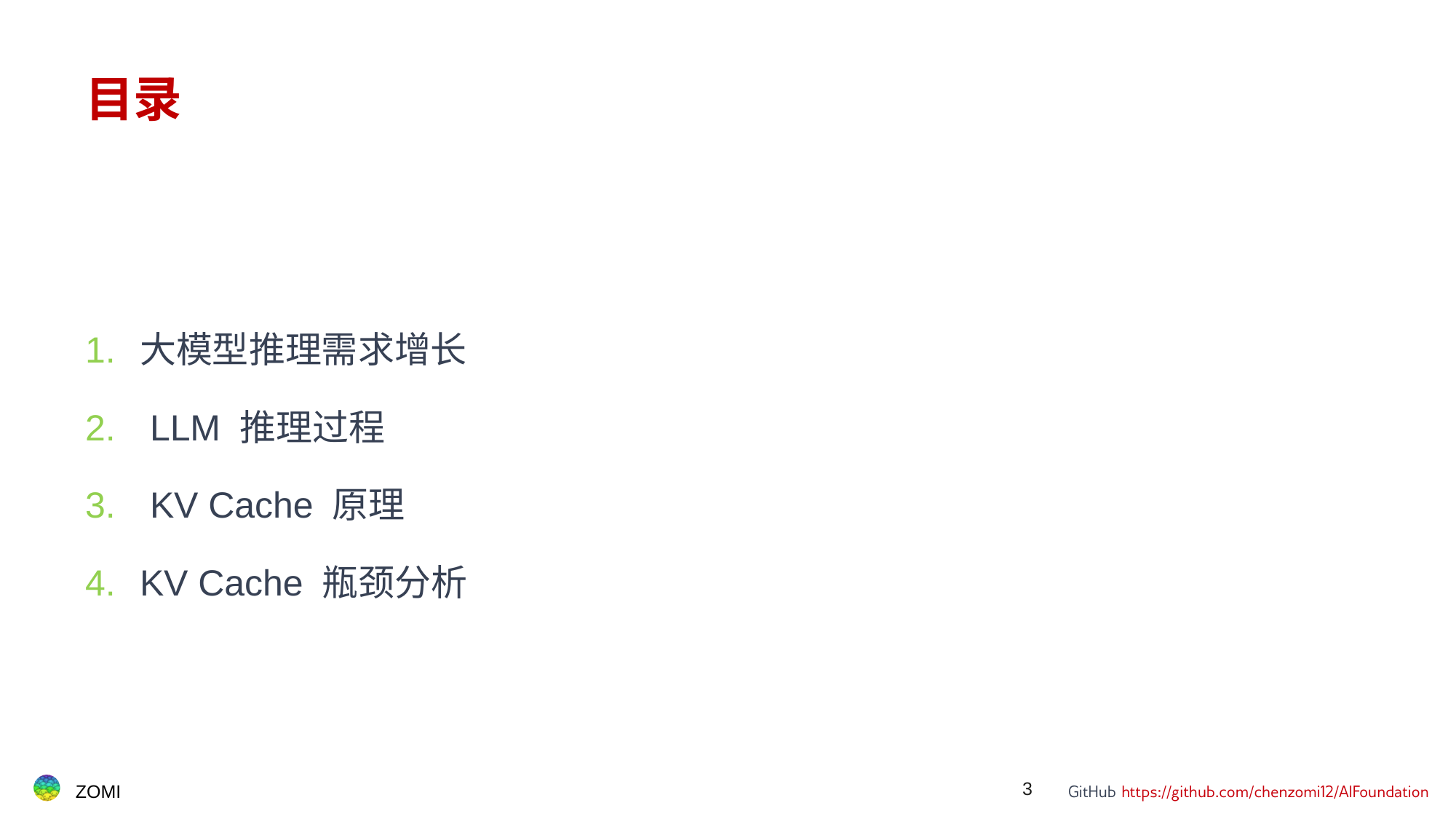

# 目录
大模型推理需求增长
 LLM 推理过程
 KV Cache 原理
KV Cache 瓶颈分析